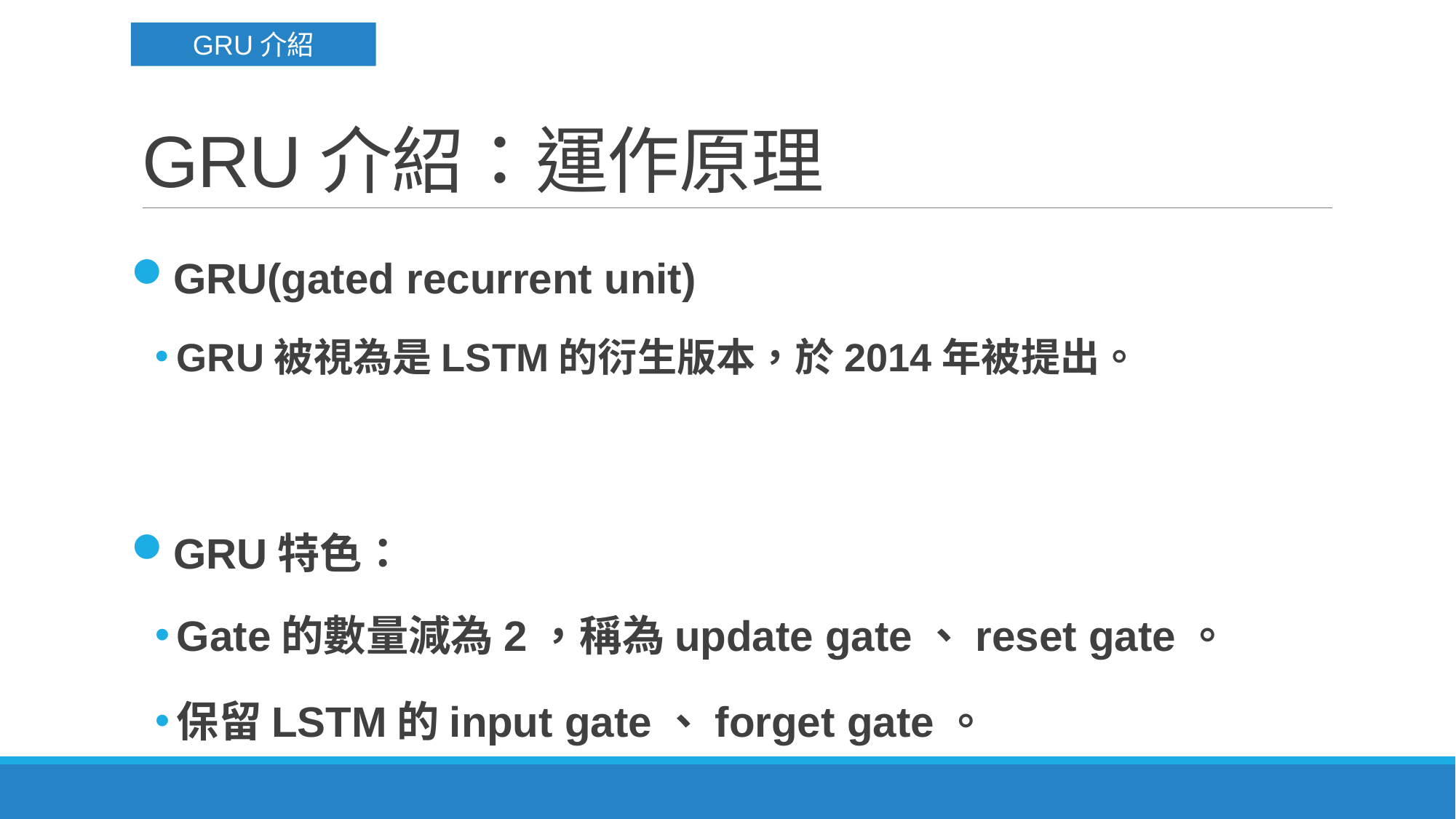

GRU介紹
# GRU介紹：運作原理
GRU(gated recurrent unit)
GRU被視為是LSTM的衍生版本，於2014年被提出。

GRU特色：
Gate的數量減為2，稱為update gate、reset gate。
保留LSTM的input gate、forget gate。